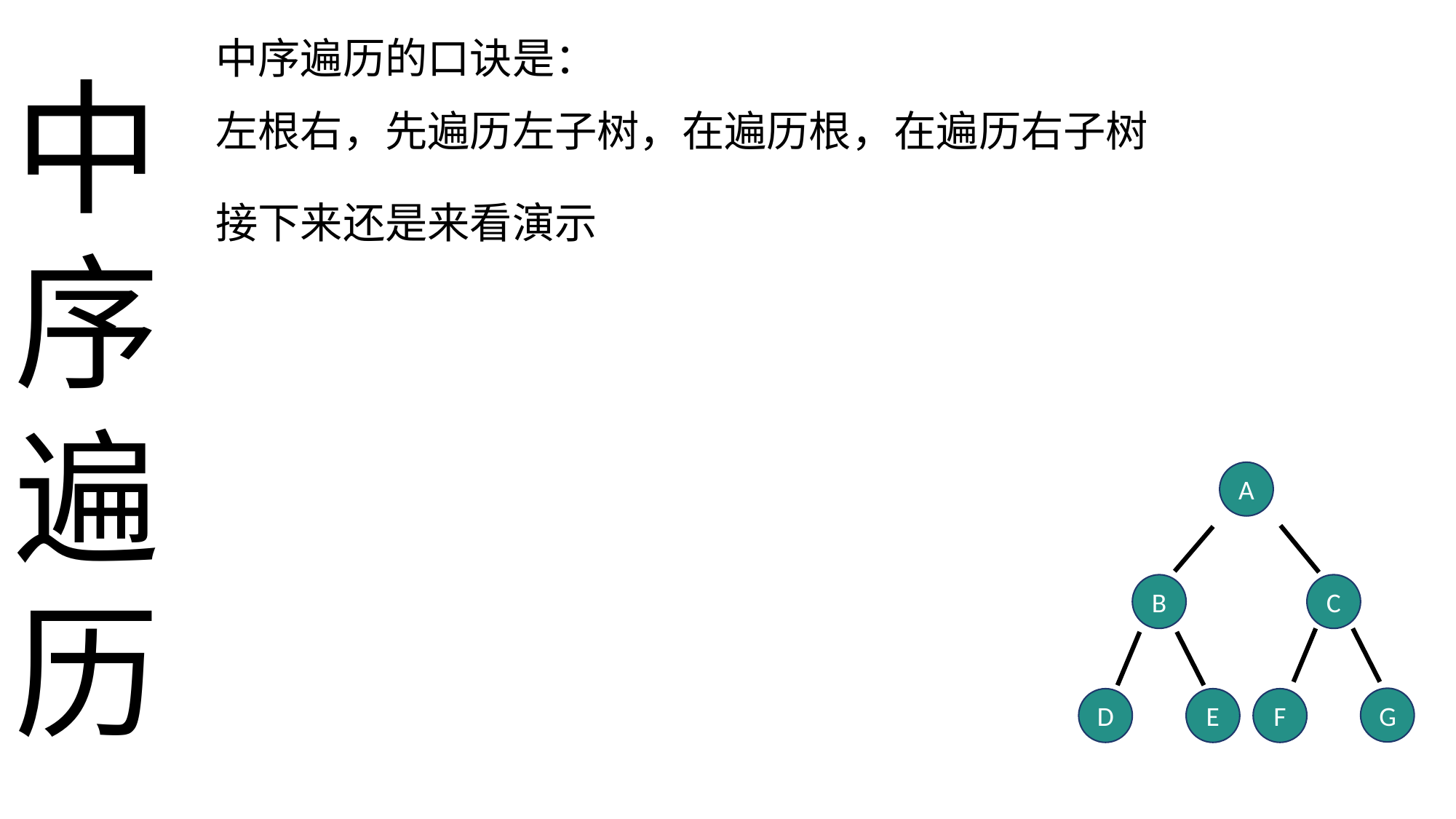

中序遍历的口诀是：
中
序
遍
历
左根右，先遍历左子树，在遍历根，在遍历右子树
接下来还是来看演示
A
B
C
G
D
E
F